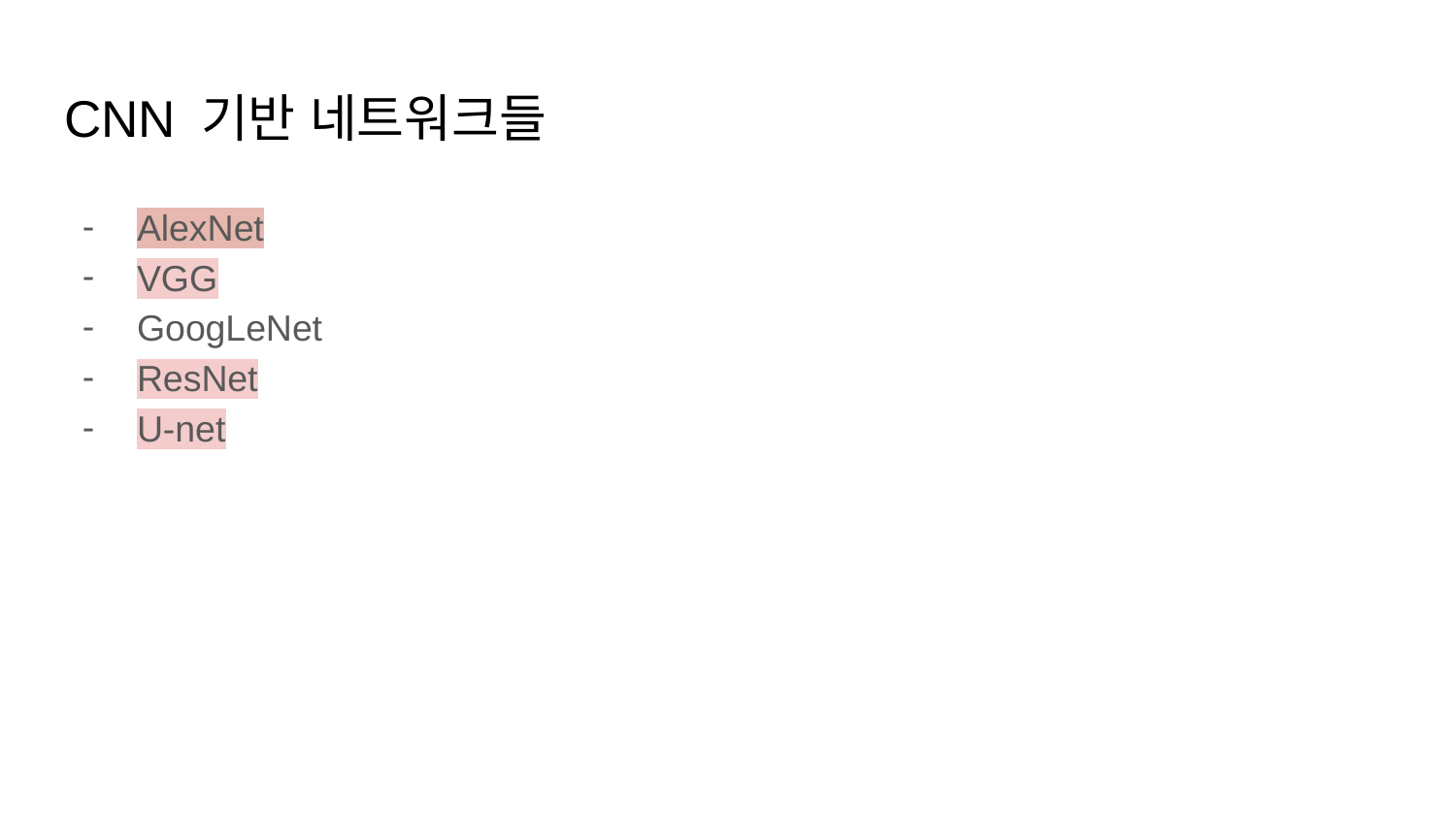

# CNN 기반 네트워크들
AlexNet
VGG
GoogLeNet
ResNet
U-net